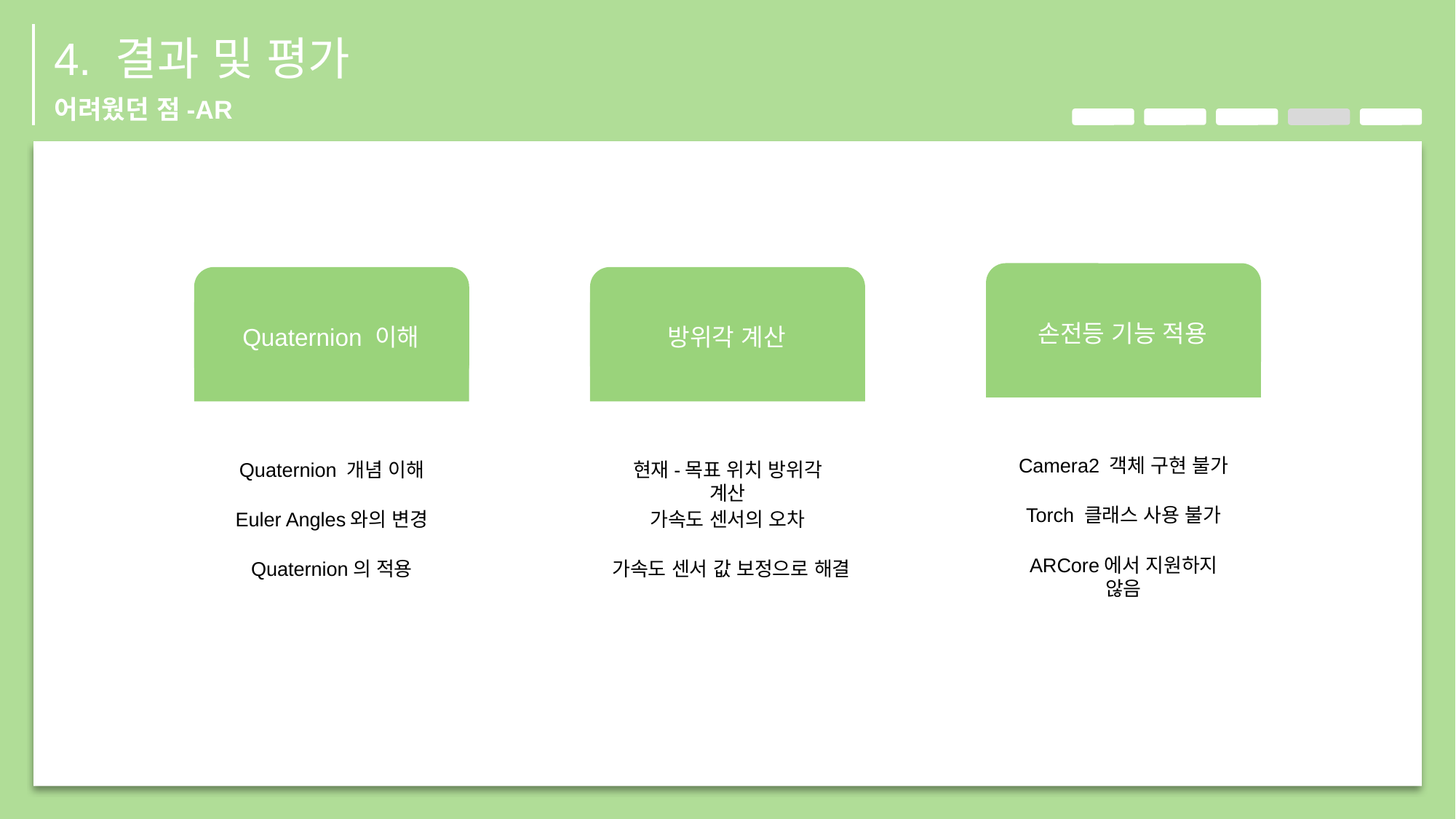

4. 결과 및 평가
어려웠던 점-AR

손전등 기능 적용
Camera2 객체 구현 불가
Torch 클래스 사용 불가
ARCore에서 지원하지 않음

Quaternion 이해
Quaternion 개념 이해
Euler Angles와의 변경
Quaternion의 적용

방위각 계산
현재-목표 위치 방위각 계산
가속도 센서의 오차
가속도 센서 값 보정으로 해결